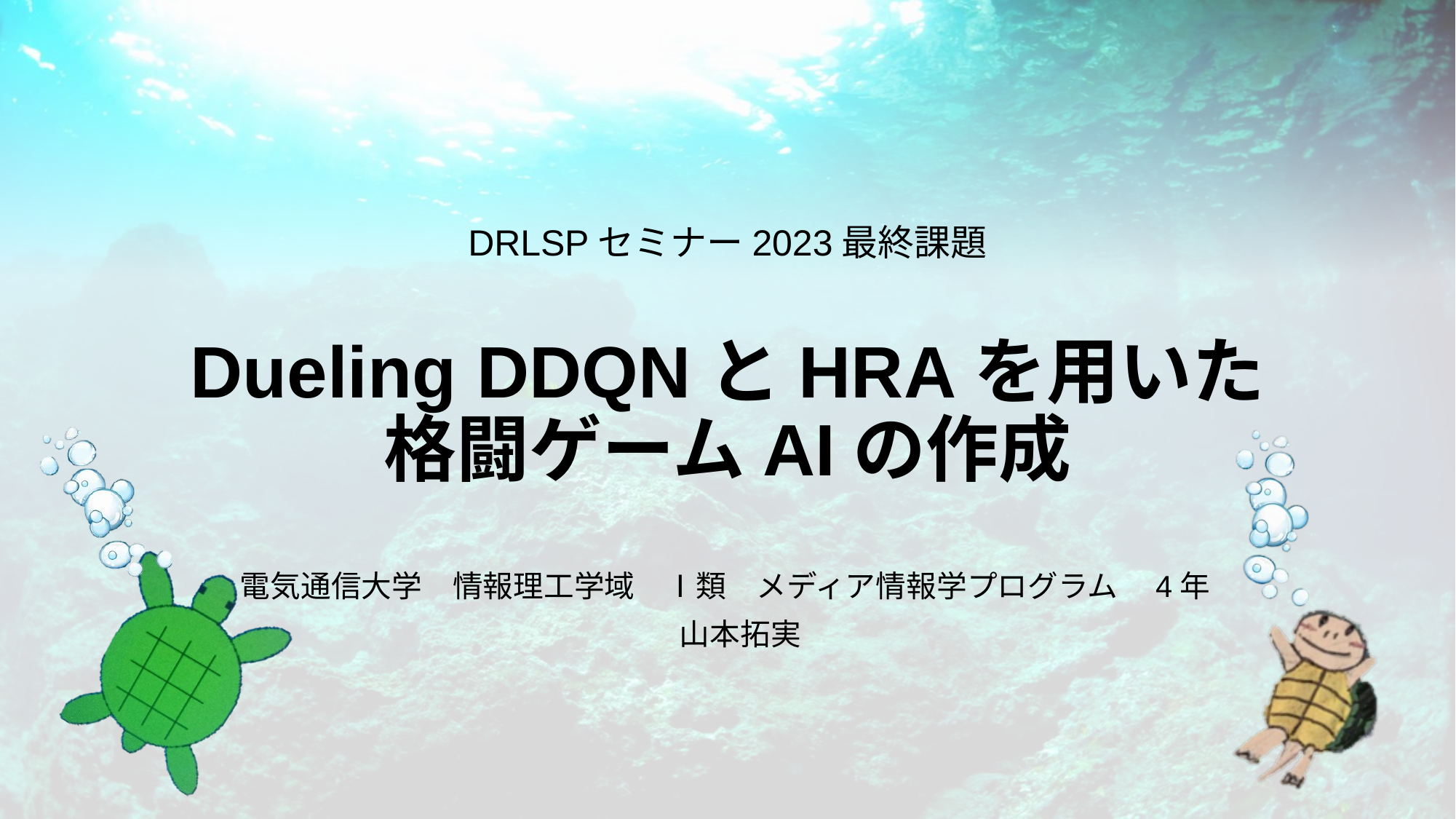

DRLSPセミナー2023最終課題
# Dueling DDQNとHRAを用いた 格闘ゲームAIの作成
電気通信大学　情報理工学域　Ⅰ類　メディア情報学プログラム　4年
山本拓実